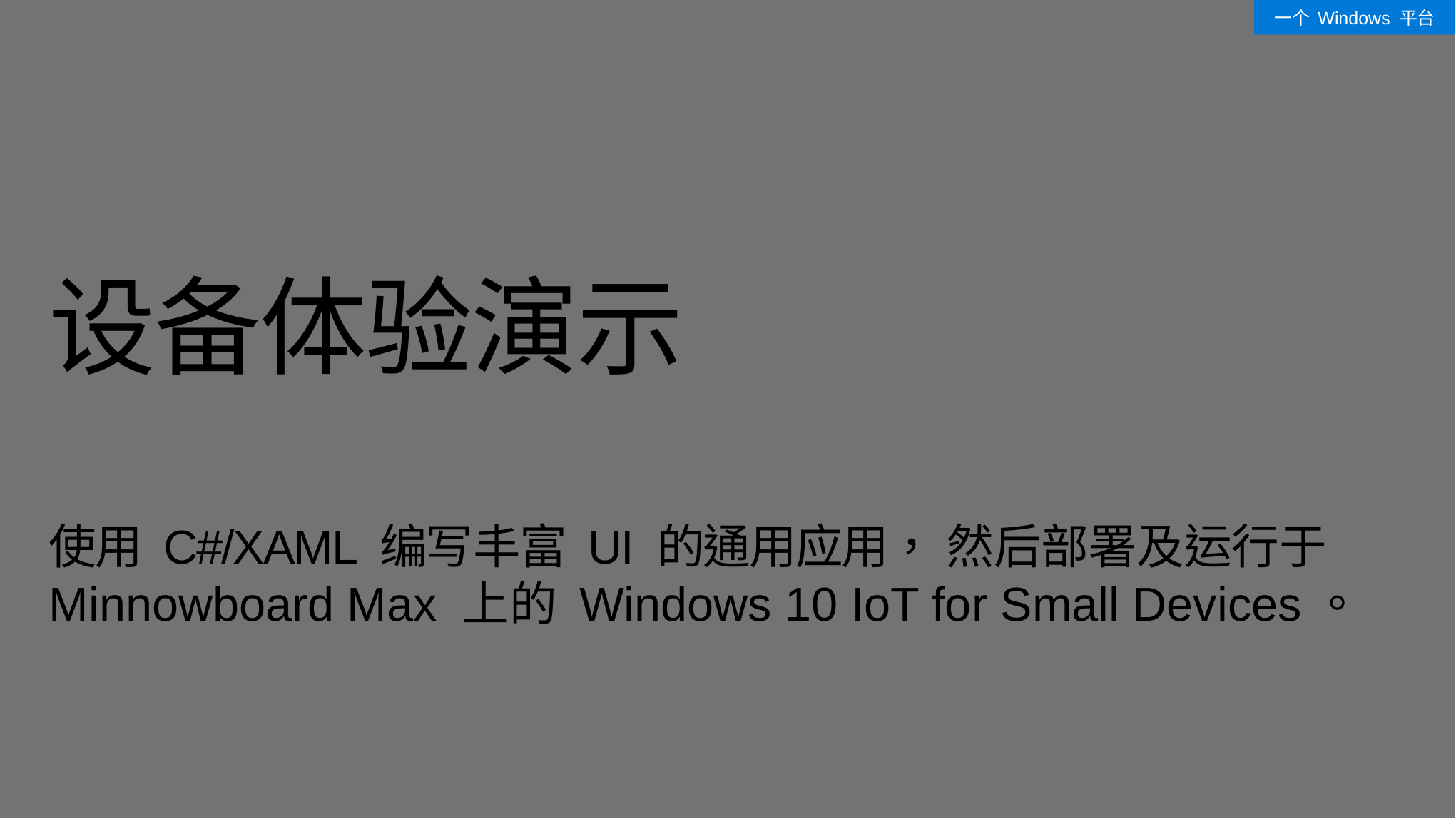

一个 Windows 平台
# 设备体验演示 使用 C#/XAML 编写丰富 UI 的通用应用， 然后部署及运行于 Minnowboard Max 上的 Windows 10 IoT for Small Devices。